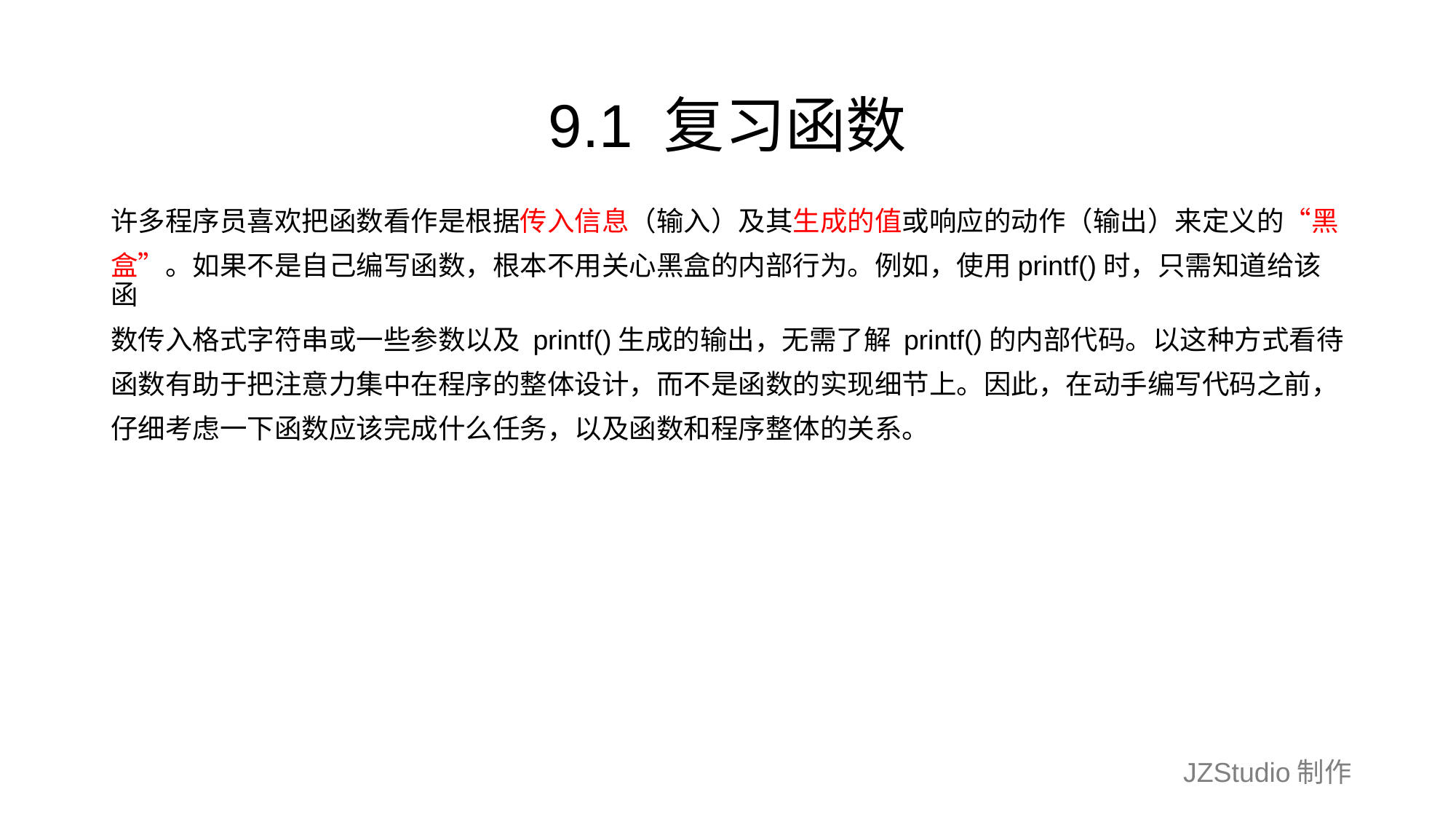

# 9.1 复习函数
许多程序员喜欢把函数看作是根据传入信息（输入）及其生成的值或响应的动作（输出）来定义的“黑
盒”。如果不是自己编写函数，根本不用关心黑盒的内部行为。例如，使用printf()时，只需知道给该函
数传入格式字符串或一些参数以及 printf()生成的输出，无需了解 printf()的内部代码。以这种方式看待
函数有助于把注意力集中在程序的整体设计，而不是函数的实现细节上。因此，在动手编写代码之前，
仔细考虑一下函数应该完成什么任务，以及函数和程序整体的关系。